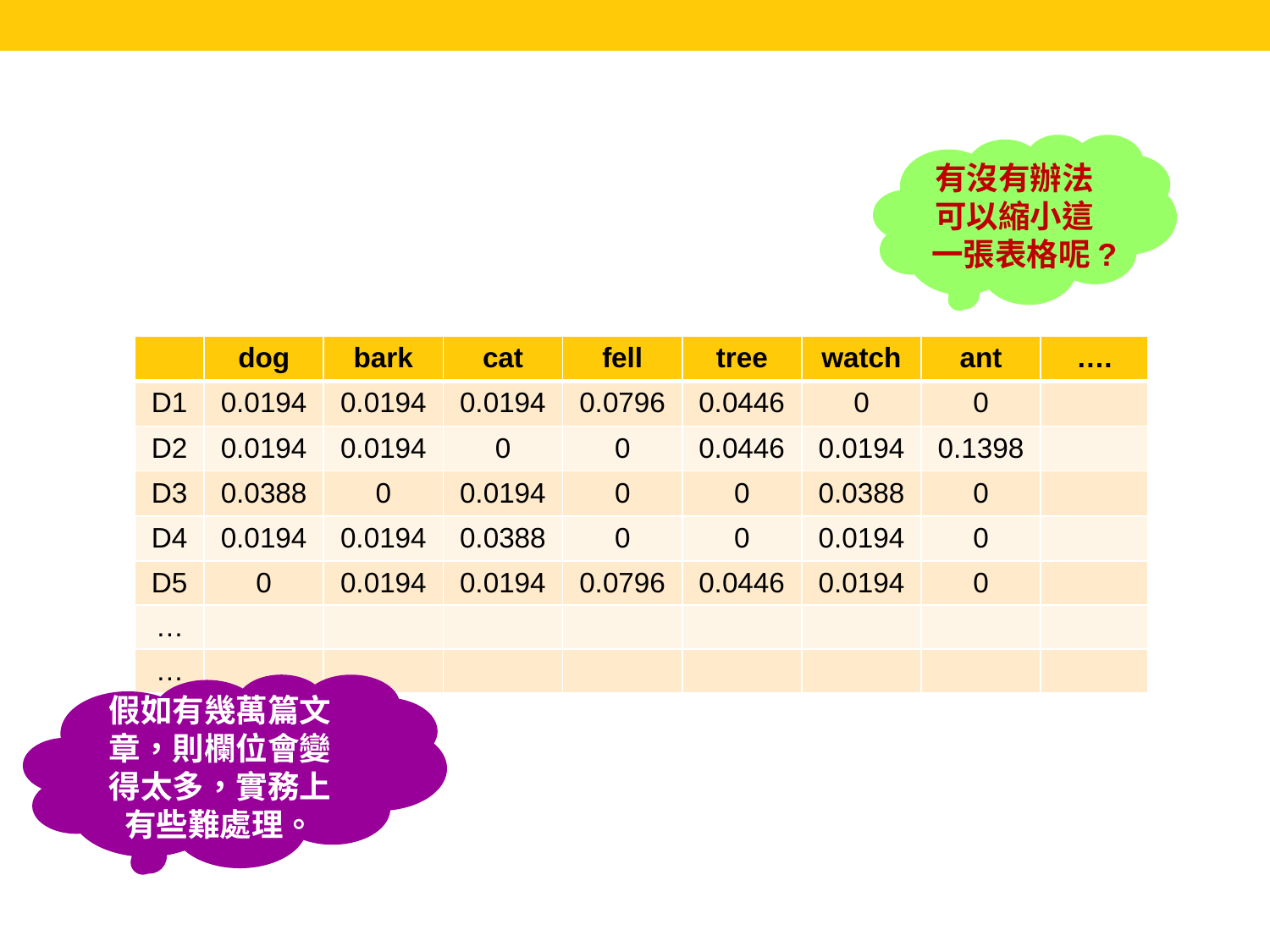

#
有沒有辦法可以縮小這一張表格呢?

|  | dog | bark | cat | fell | tree | watch | ant | …. |
| --- | --- | --- | --- | --- | --- | --- | --- | --- |
| D1 | 0.0194 | 0.0194 | 0.0194 | 0.0796 | 0.0446 | 0 | 0 |  |
| D2 | 0.0194 | 0.0194 | 0 | 0 | 0.0446 | 0.0194 | 0.1398 |  |
| D3 | 0.0388 | 0 | 0.0194 | 0 | 0 | 0.0388 | 0 |  |
| D4 | 0.0194 | 0.0194 | 0.0388 | 0 | 0 | 0.0194 | 0 |  |
| D5 | 0 | 0.0194 | 0.0194 | 0.0796 | 0.0446 | 0.0194 | 0 |  |
| … |  |  |  |  |  |  |  |  |
| … |  |  |  |  |  |  |  |  |
假如有幾萬篇文章，則欄位會變得太多，實務上有些難處理。